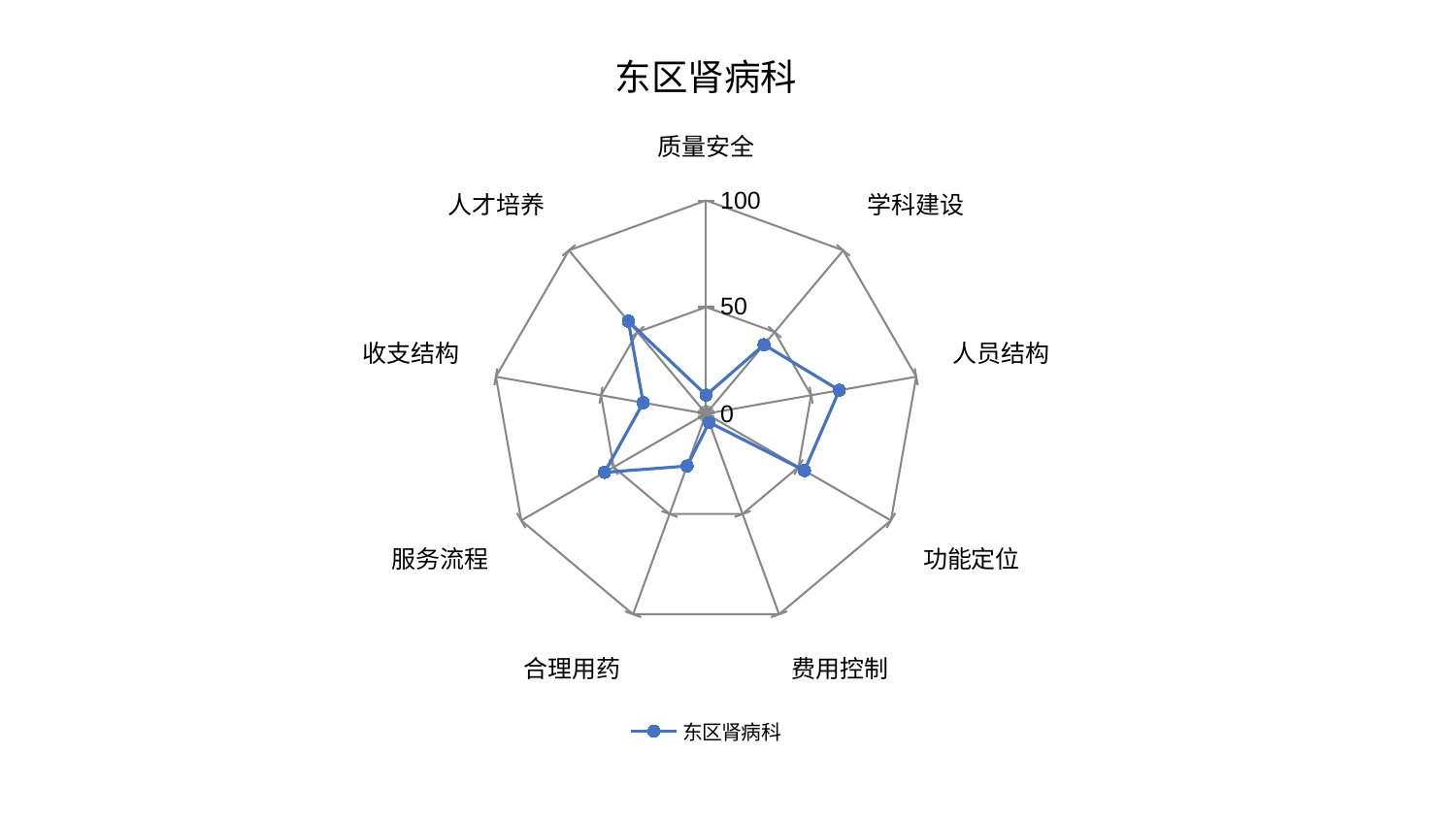

### Chart: 东区肾病科

| Category | 东区肾病科 |
|---|---|
| 质量安全 | 8.732420916846895 |
| 学科建设 | 42.27670332033107 |
| 人员结构 | 63.39396727757618 |
| 功能定位 | 53.23087487592444 |
| 费用控制 | 4.328541955640158 |
| 合理用药 | 26.051710003620368 |
| 服务流程 | 54.931618092149336 |
| 收支结构 | 29.902394751451734 |
| 人才培养 | 56.684125719487895 |
108